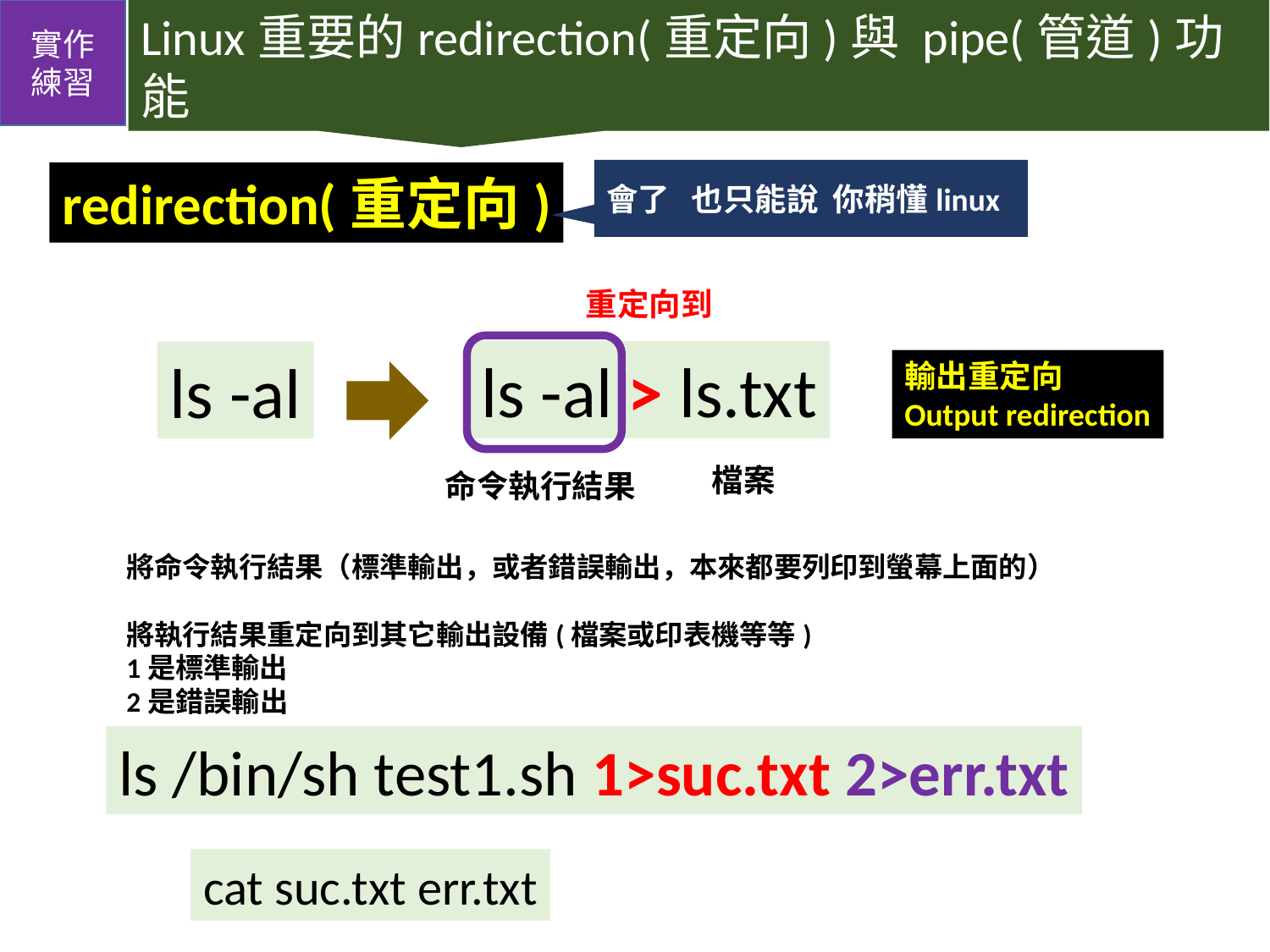

實作
練習
Linux重要的redirection(重定向)與 pipe(管道)功能
會了   也只能說  你稍懂linux
redirection(重定向)
重定向到

ls -al > ls.txt
ls -al
輸出重定向
Output redirection

檔案
命令執行結果
將命令執行結果（標準輸出，或者錯誤輸出，本來都要列印到螢幕上面的）
將執行結果重定向到其它輸出設備(檔案或印表機等等)
1是標準輸出
2是錯誤輸出
ls /bin/sh test1.sh 1>suc.txt 2>err.txt
cat suc.txt err.txt